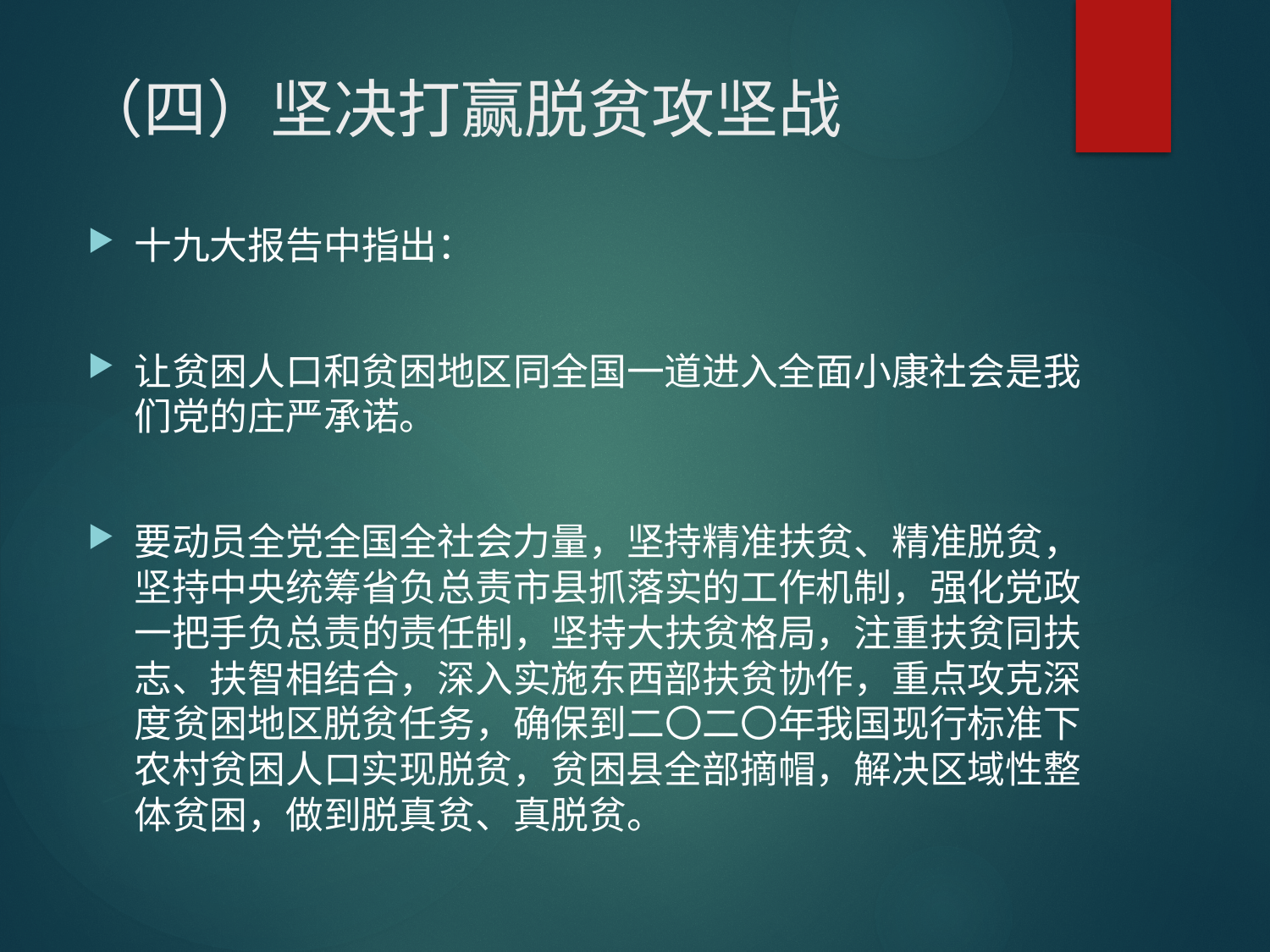

# （四）坚决打赢脱贫攻坚战
十九大报告中指出：

让贫困人口和贫困地区同全国一道进入全面小康社会是我们党的庄严承诺。

要动员全党全国全社会力量，坚持精准扶贫、精准脱贫，坚持中央统筹省负总责市县抓落实的工作机制，强化党政一把手负总责的责任制，坚持大扶贫格局，注重扶贫同扶志、扶智相结合，深入实施东西部扶贫协作，重点攻克深度贫困地区脱贫任务，确保到二〇二〇年我国现行标准下农村贫困人口实现脱贫，贫困县全部摘帽，解决区域性整体贫困，做到脱真贫、真脱贫。